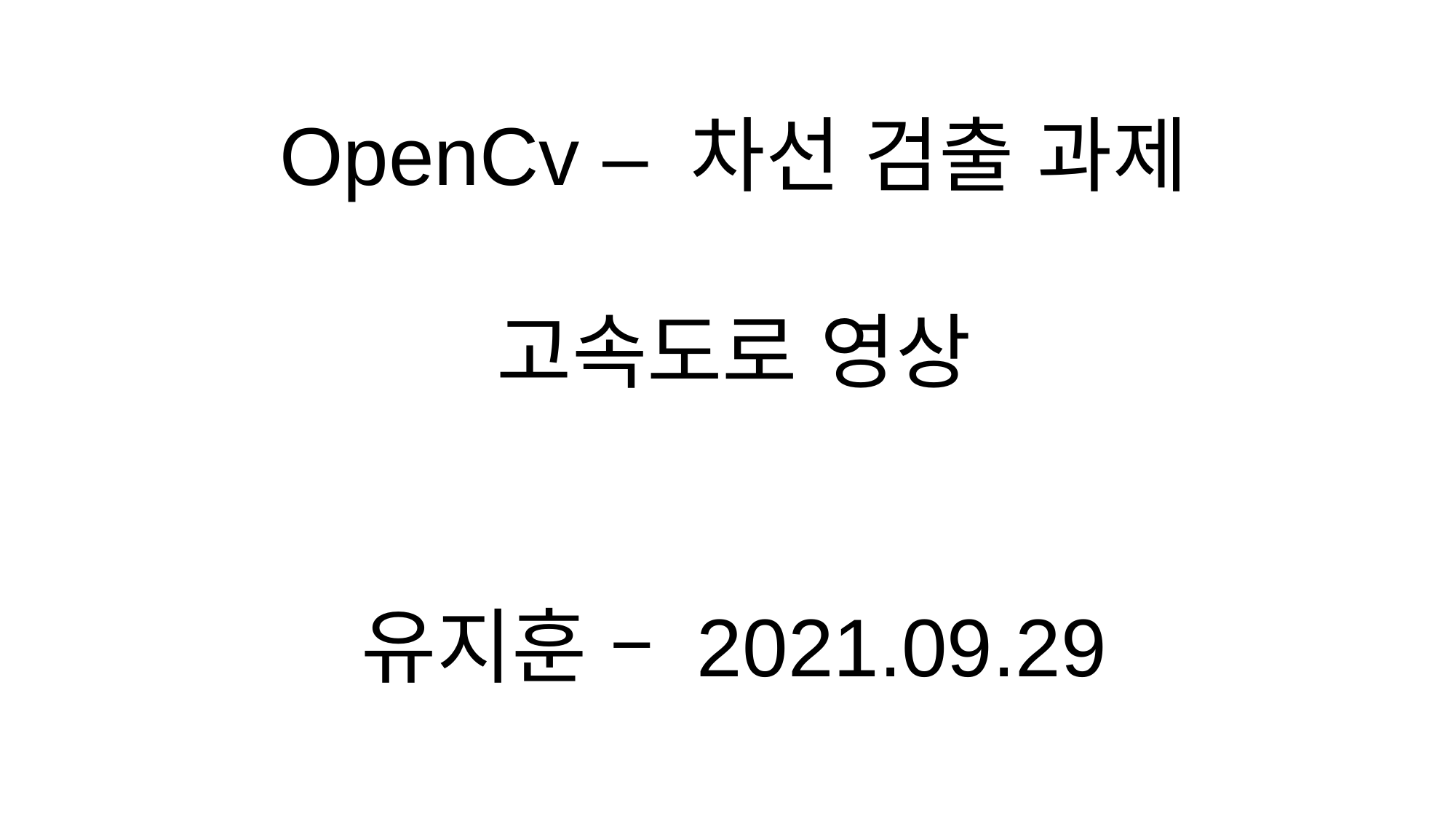

OpenCv – 차선 검출 과제

고속도로 영상

유지훈 – 2021.09.29